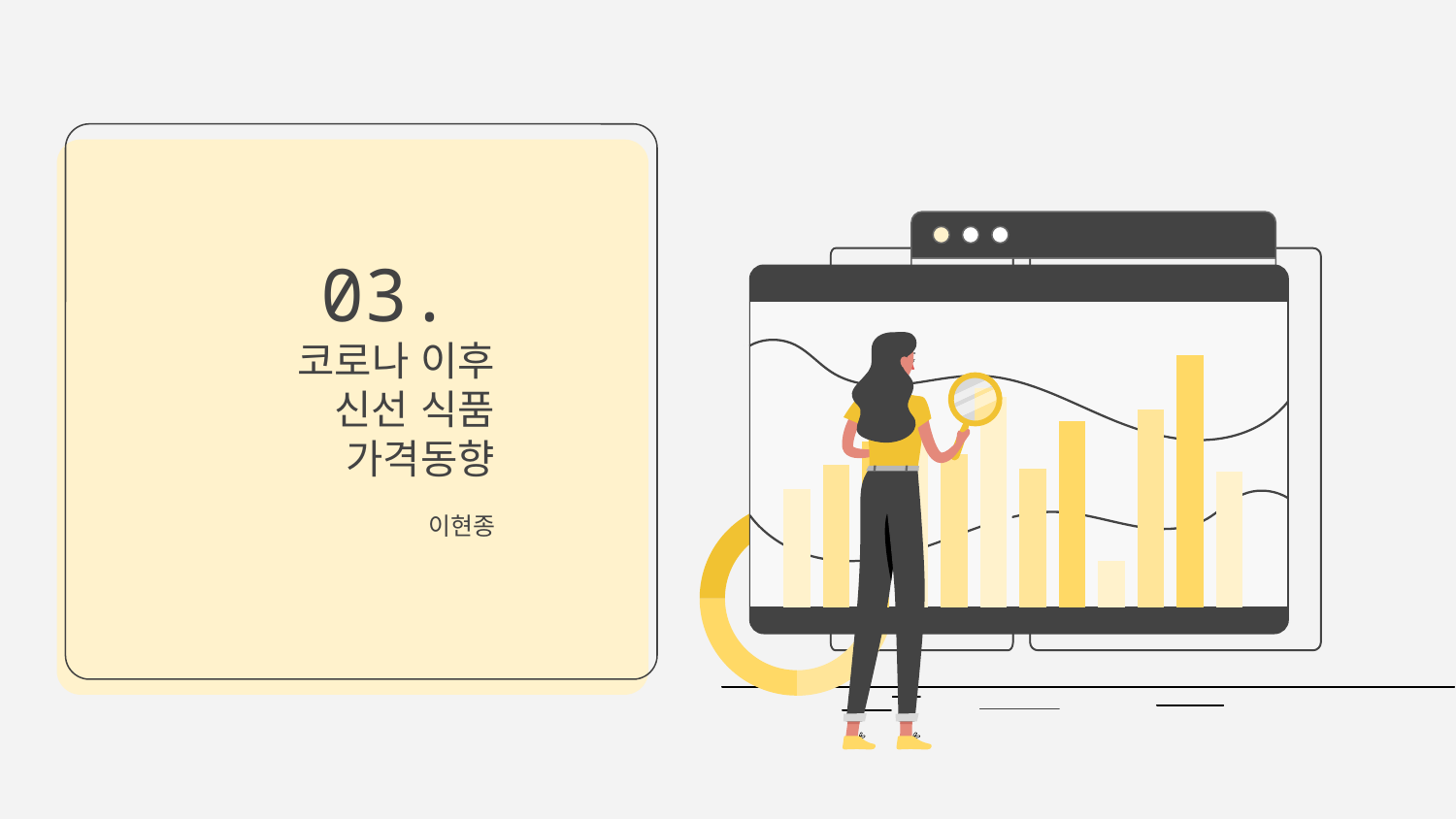

# 03. 코로나 이후 신선 식품 가격동향

이현종